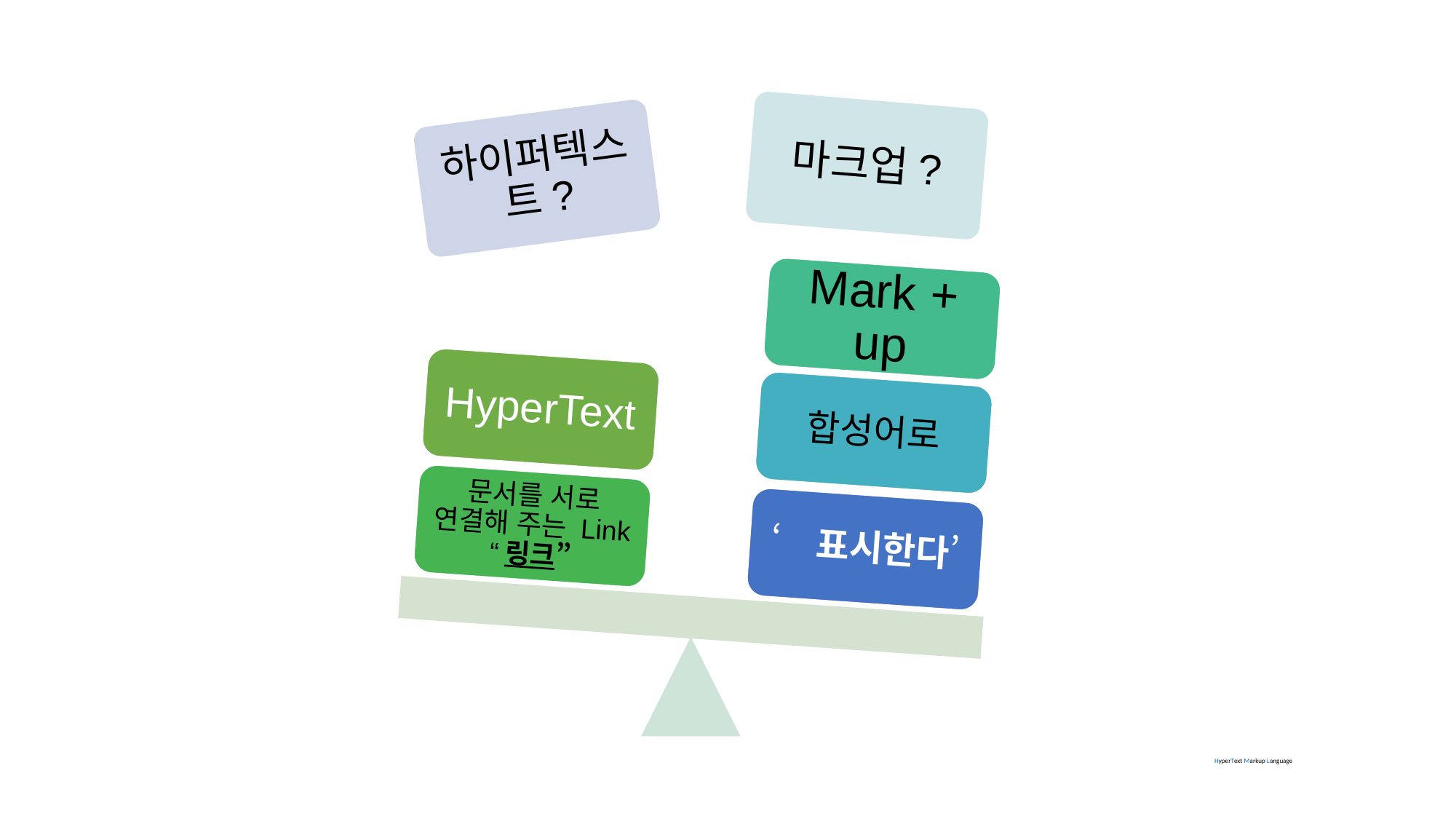

마크업?
하이퍼텍스트?
Mark + up
HyperText
합성어로
문서를 서로 연결해 주는 Link “링크”
‘표시한다’

# HyperText Markup Language